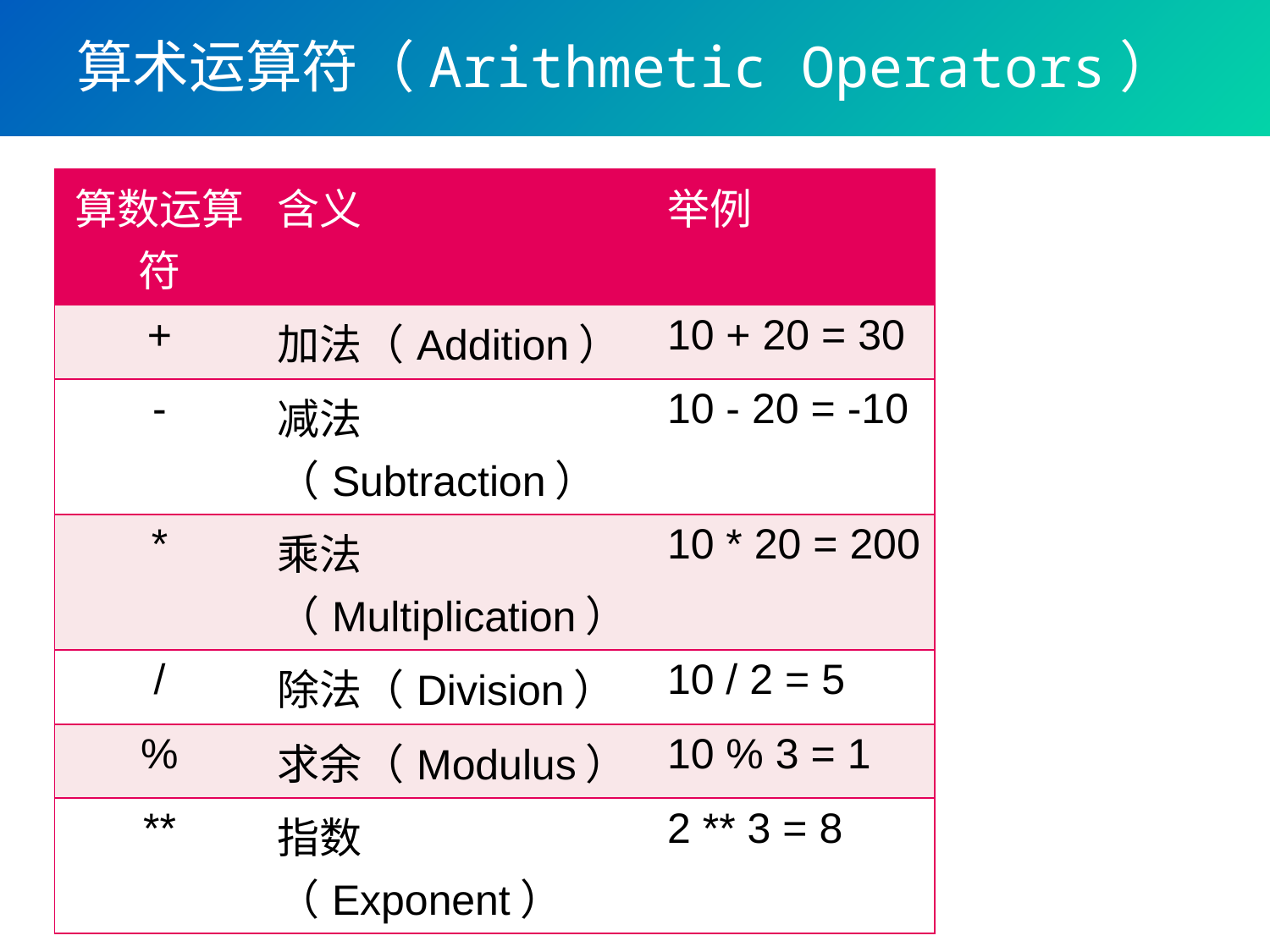

# 算术运算符（Arithmetic Operators）
| 算数运算符 | 含义 | 举例 |
| --- | --- | --- |
| + | 加法（Addition） | 10 + 20 = 30 |
| - | 减法（Subtraction） | 10 - 20 = -10 |
| \* | 乘法（Multiplication） | 10 \* 20 = 200 |
| / | 除法（Division） | 10 / 2 = 5 |
| % | 求余（Modulus） | 10 % 3 = 1 |
| \*\* | 指数（Exponent） | 2 \*\* 3 = 8 |